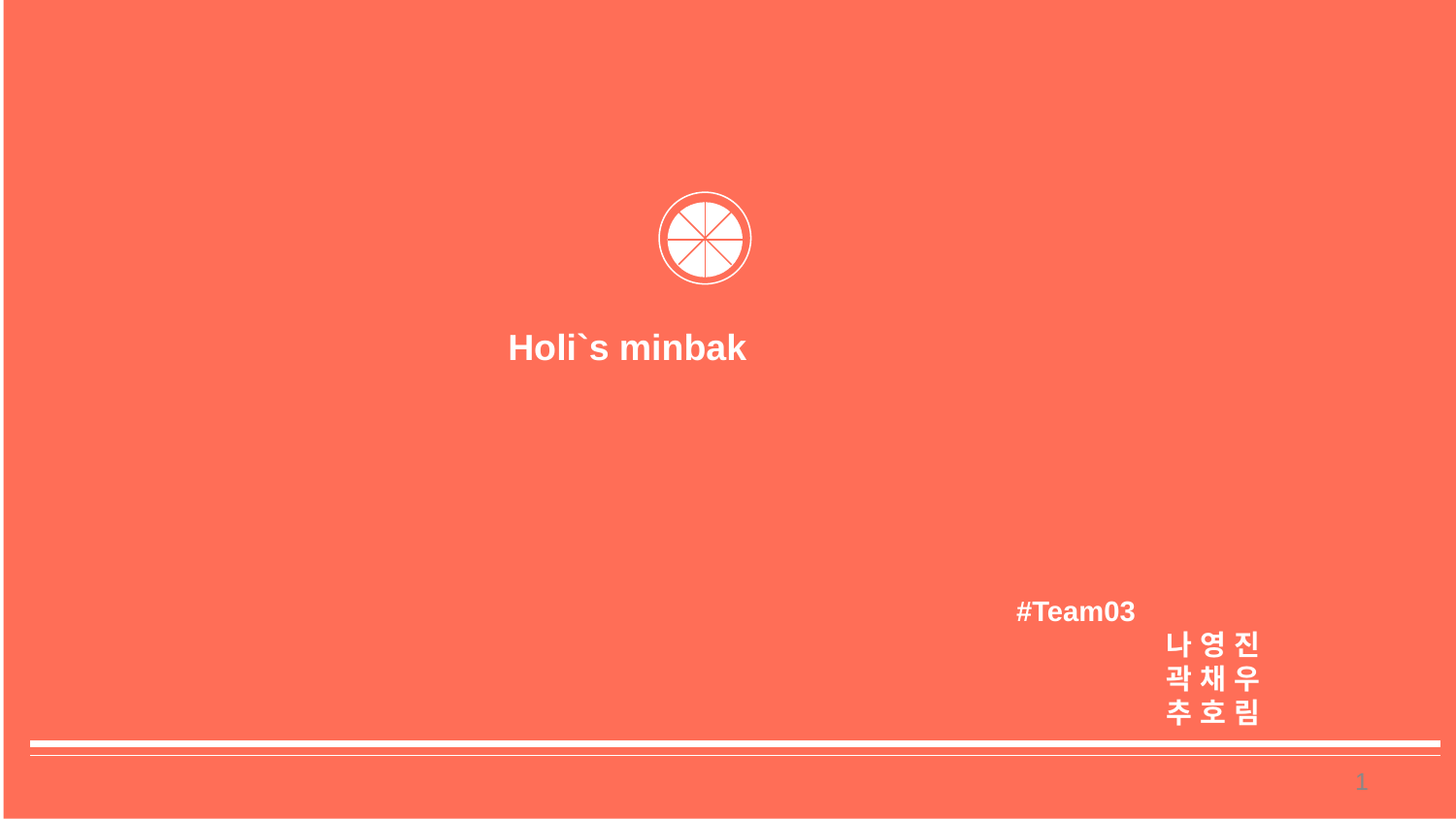

Holi`s minbak

#Team03
나 영 진
곽 채 우
추 호 림
1